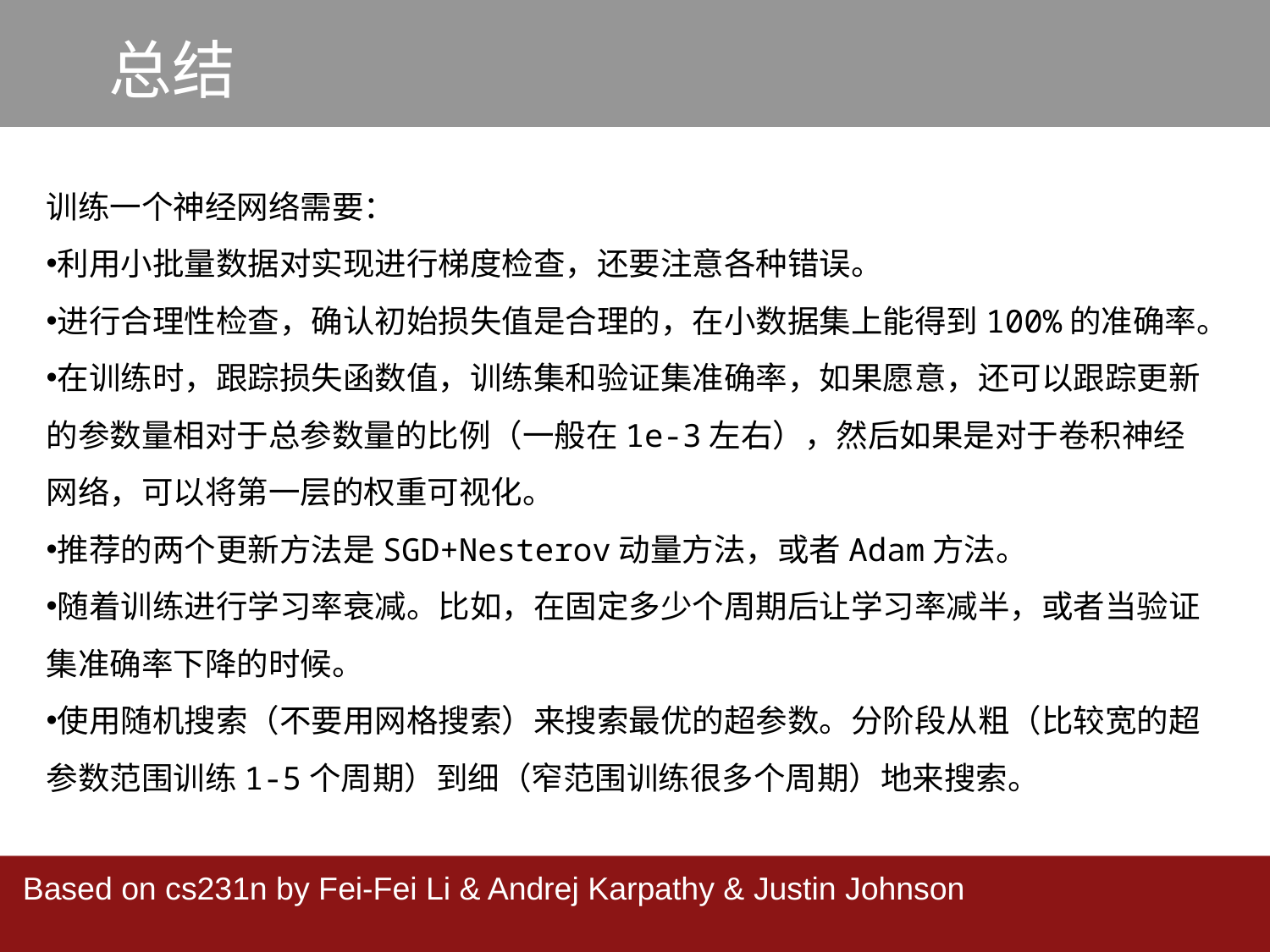

总结
训练一个神经网络需要：
利用小批量数据对实现进行梯度检查，还要注意各种错误。
进行合理性检查，确认初始损失值是合理的，在小数据集上能得到100%的准确率。
在训练时，跟踪损失函数值，训练集和验证集准确率，如果愿意，还可以跟踪更新的参数量相对于总参数量的比例（一般在1e-3左右），然后如果是对于卷积神经网络，可以将第一层的权重可视化。
推荐的两个更新方法是SGD+Nesterov动量方法，或者Adam方法。
随着训练进行学习率衰减。比如，在固定多少个周期后让学习率减半，或者当验证集准确率下降的时候。
使用随机搜索（不要用网格搜索）来搜索最优的超参数。分阶段从粗（比较宽的超参数范围训练1-5个周期）到细（窄范围训练很多个周期）地来搜索。